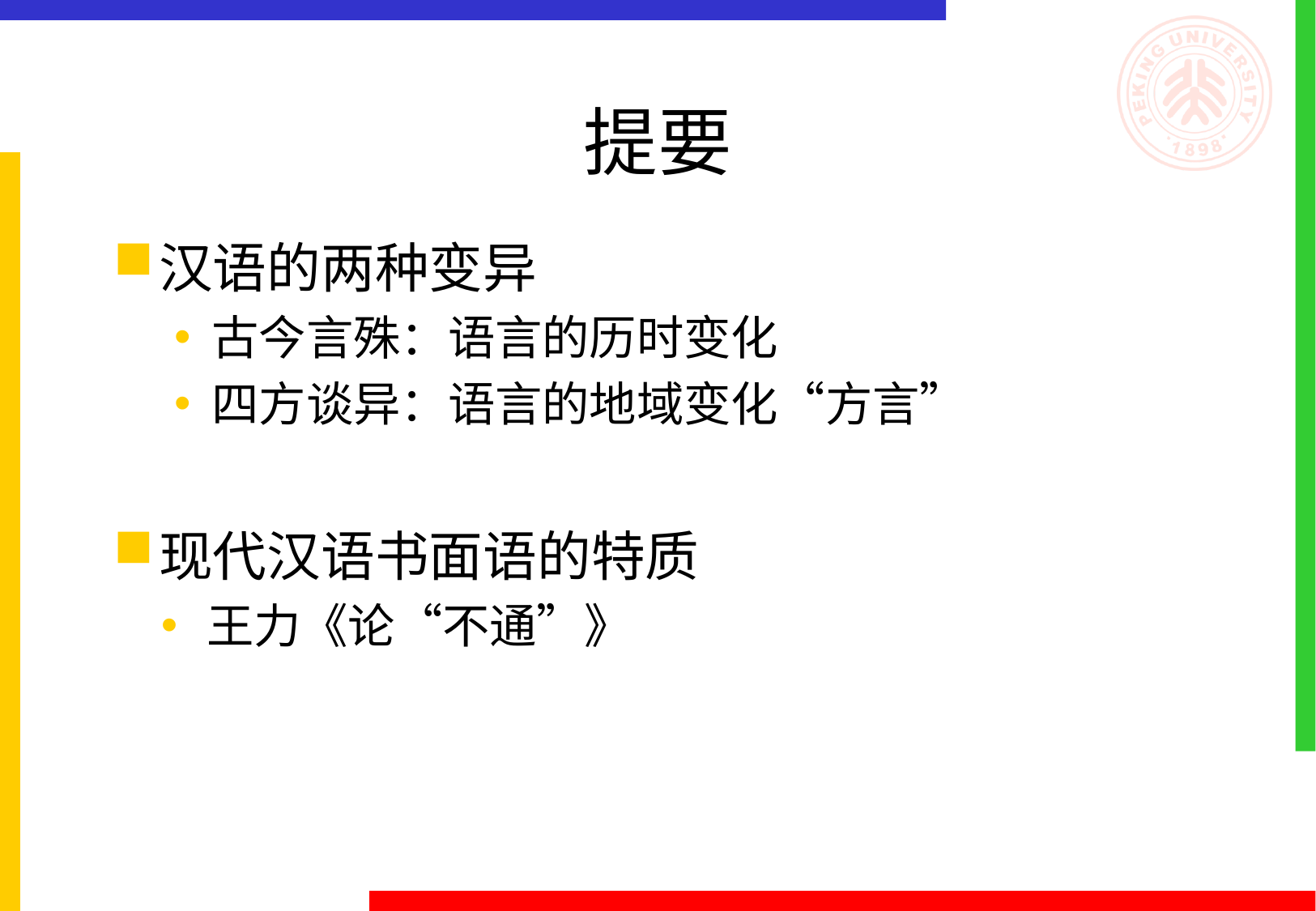

# 提要
汉语的两种变异
古今言殊：语言的历时变化
四方谈异：语言的地域变化“方言”

现代汉语书面语的特质
王力《论“不通”》